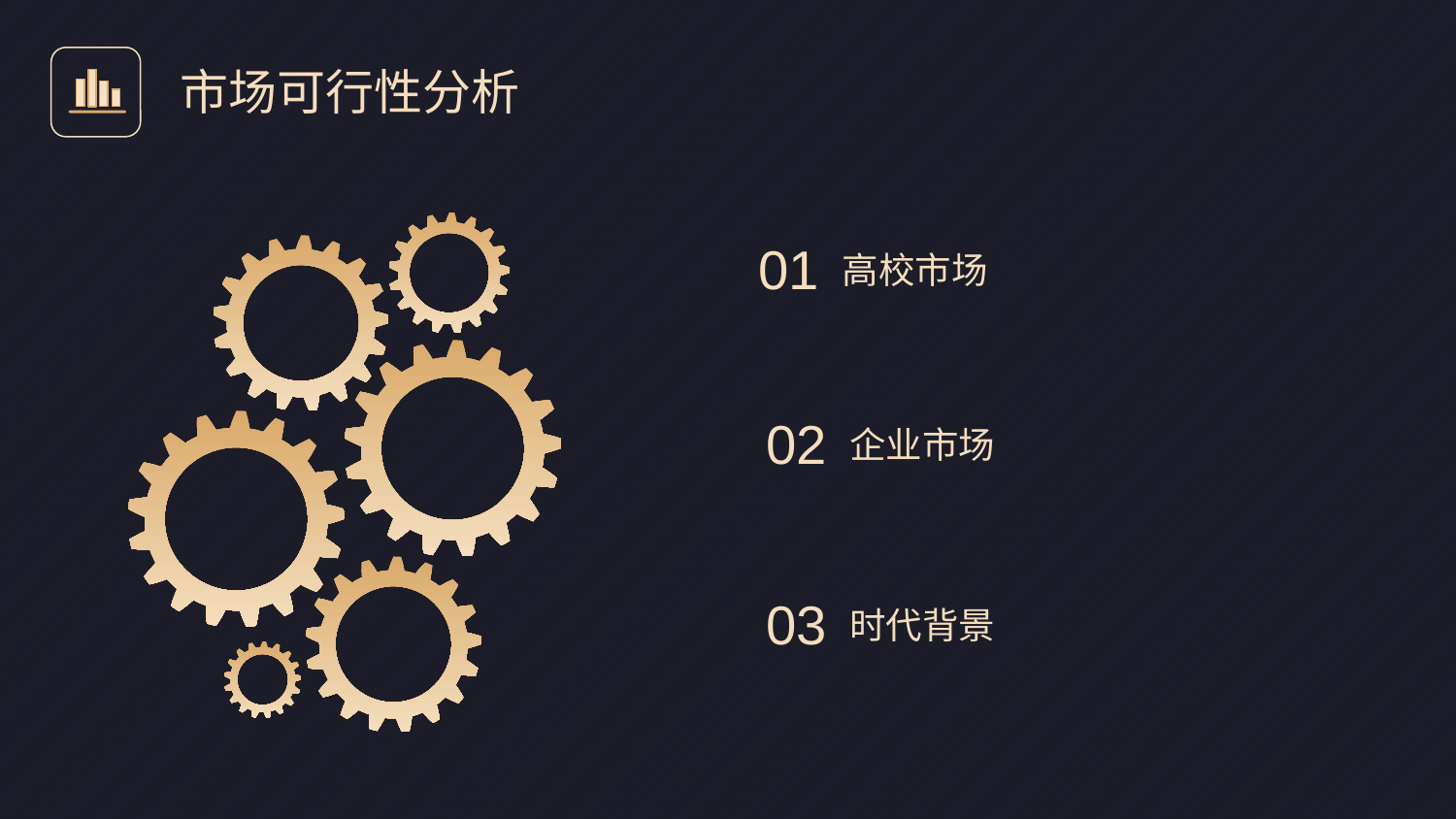

市场可行性分析

01
高校市场

02
企业市场

03
时代背景